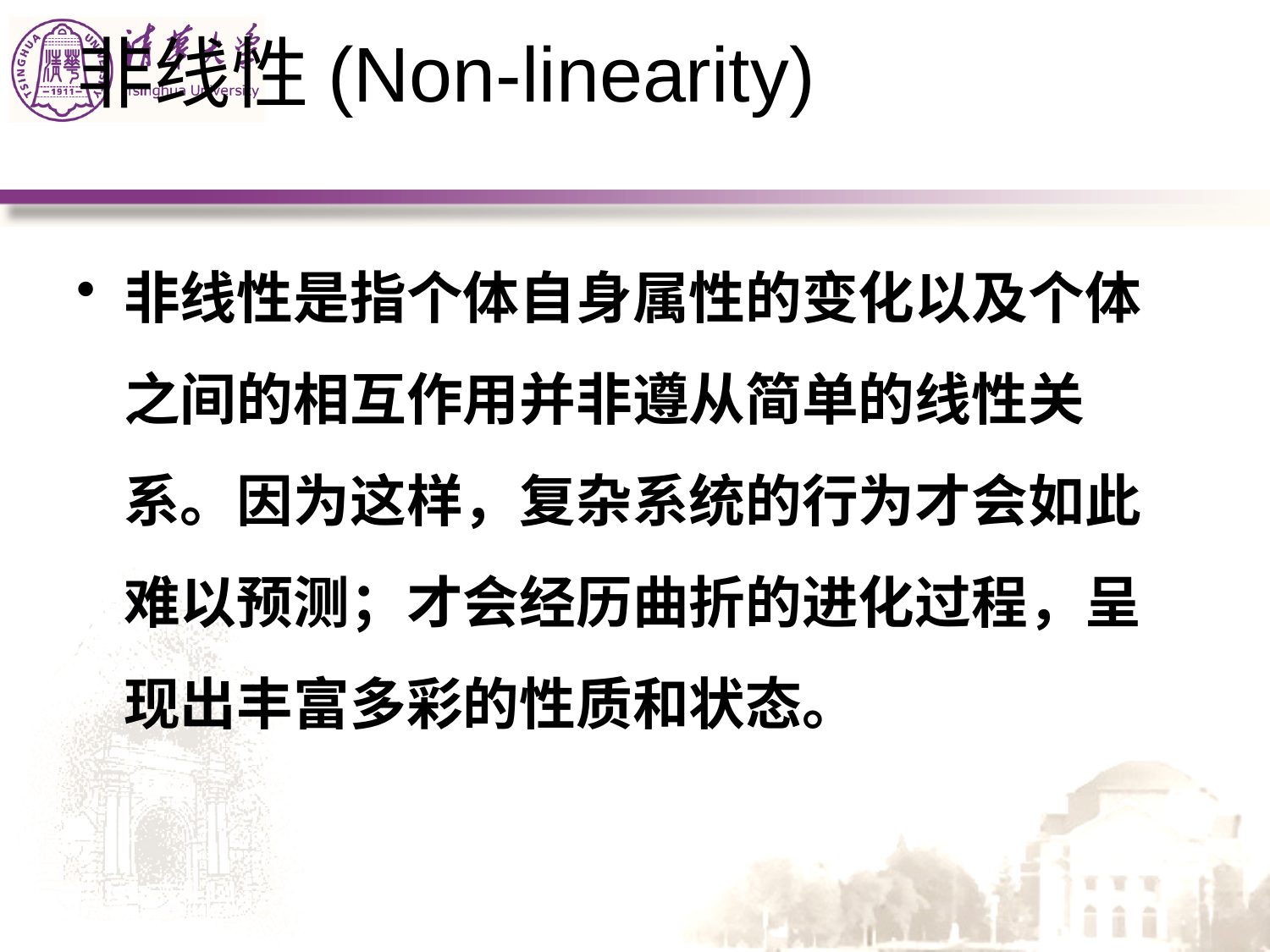

# 非线性(Non-linearity)
非线性是指个体自身属性的变化以及个体之间的相互作用并非遵从简单的线性关系。因为这样，复杂系统的行为才会如此难以预测；才会经历曲折的进化过程，呈现出丰富多彩的性质和状态。